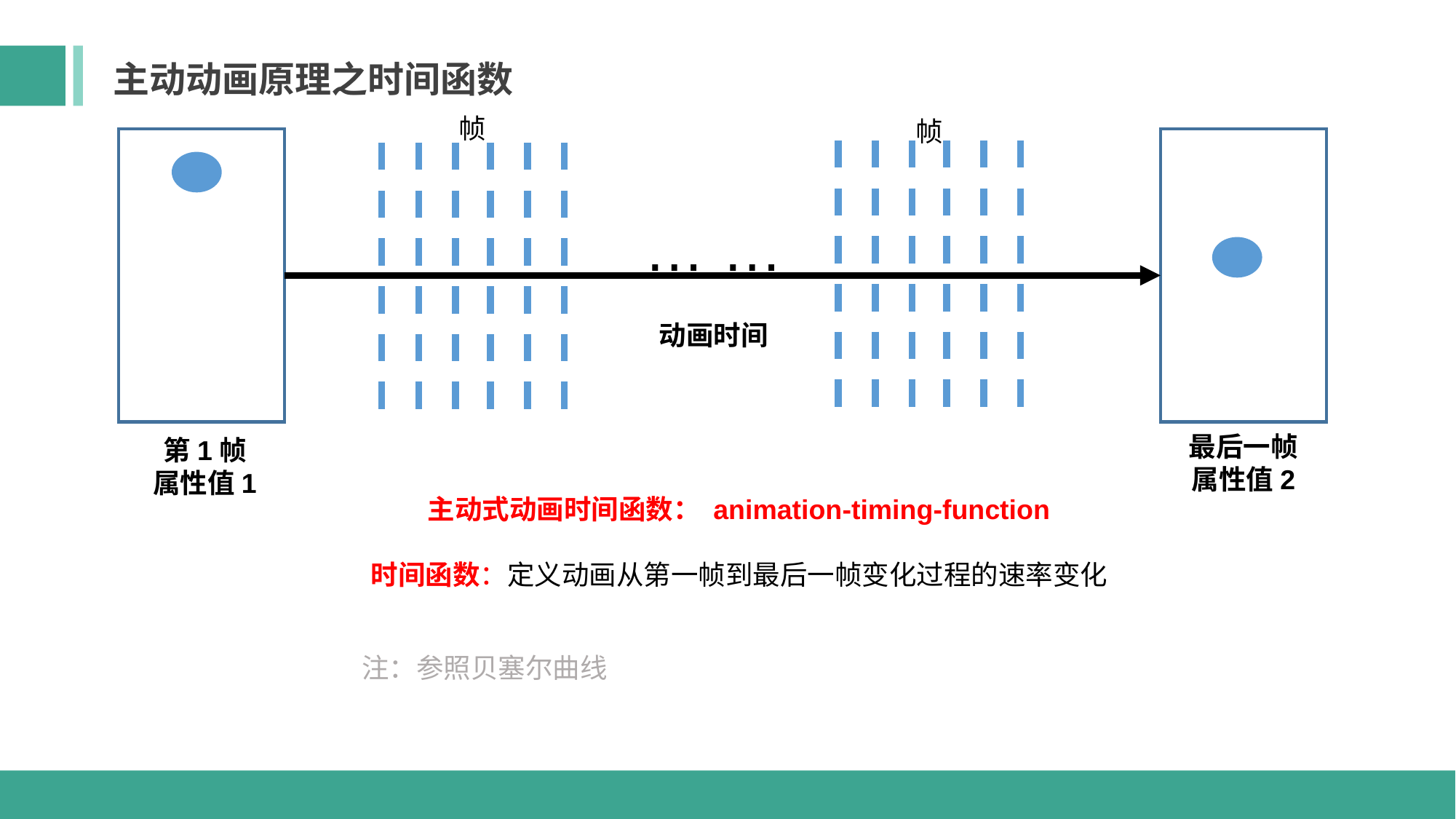

主动动画原理之时间函数
帧
帧

… …

最后一帧
属性值2
第1帧
属性值1
动画时间
主动式动画时间函数： animation-timing-function

时间函数：定义动画从第一帧到最后一帧变化过程的速率变化
注：参照贝塞尔曲线